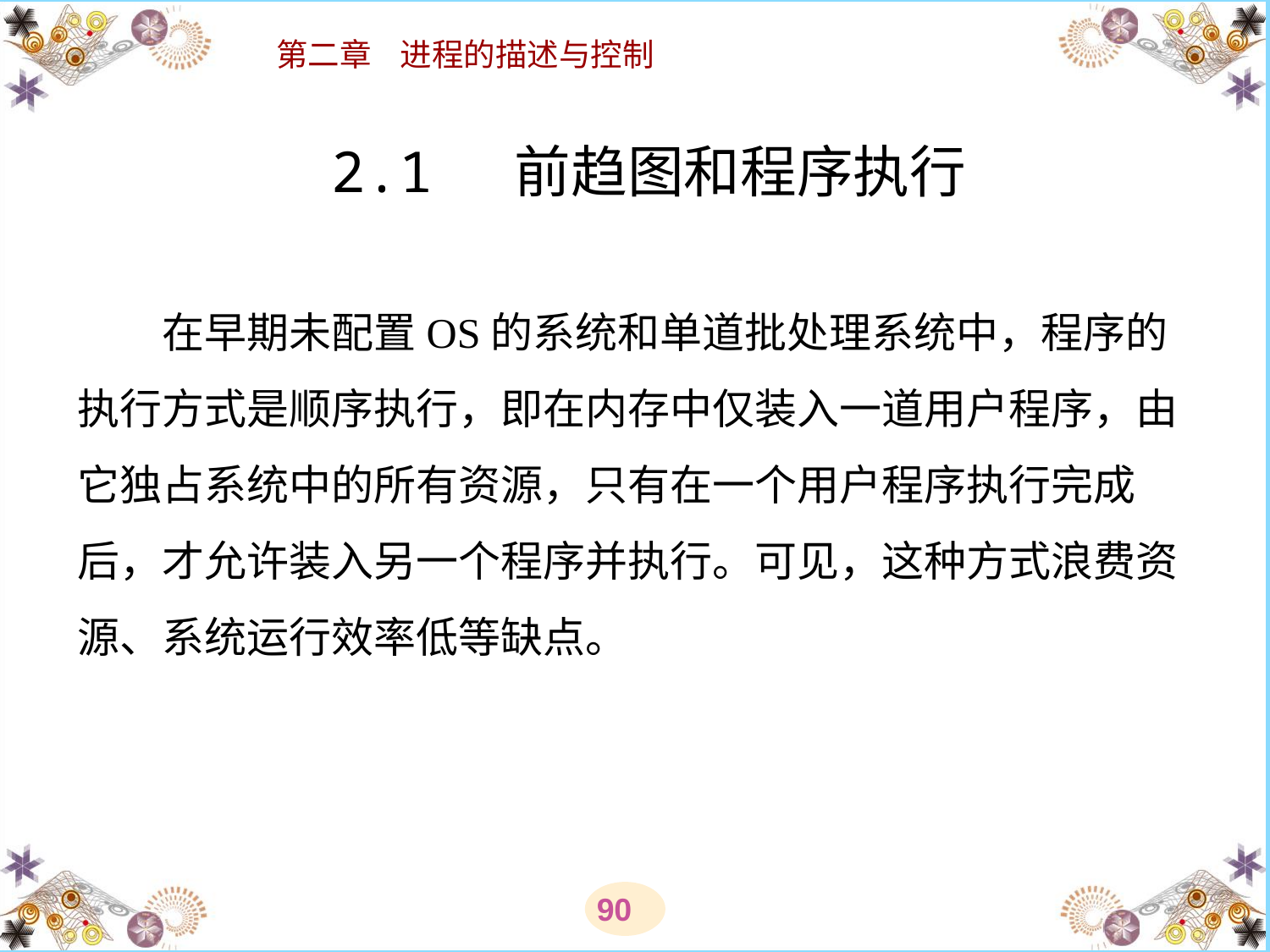

# 2.1  前趋图和程序执行 　　在早期未配置OS的系统和单道批处理系统中，程序的执行方式是顺序执行，即在内存中仅装入一道用户程序，由它独占系统中的所有资源，只有在一个用户程序执行完成后，才允许装入另一个程序并执行。可见，这种方式浪费资源、系统运行效率低等缺点。